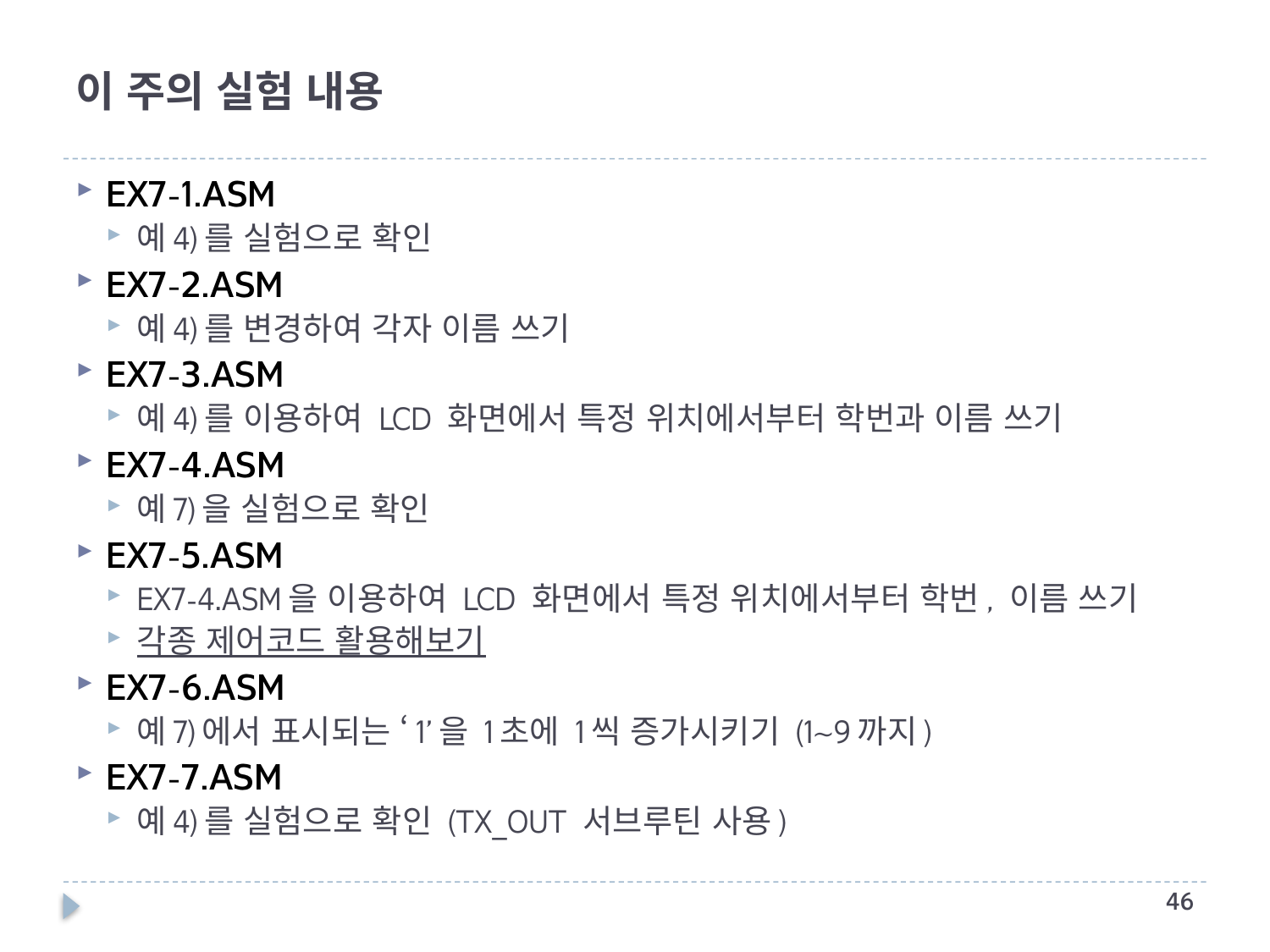

# 이 주의 실험 내용
EX7-1.ASM
예4)를 실험으로 확인
EX7-2.ASM
예4)를 변경하여 각자 이름 쓰기
EX7-3.ASM
예4)를 이용하여 LCD 화면에서 특정 위치에서부터 학번과 이름 쓰기
EX7-4.ASM
예7)을 실험으로 확인
EX7-5.ASM
EX7-4.ASM을 이용하여 LCD 화면에서 특정 위치에서부터 학번, 이름 쓰기
각종 제어코드 활용해보기
EX7-6.ASM
예7)에서 표시되는 ‘1’을 1초에 1씩 증가시키기 (1~9까지)
EX7-7.ASM
예4)를 실험으로 확인 (TX_OUT 서브루틴 사용)
46